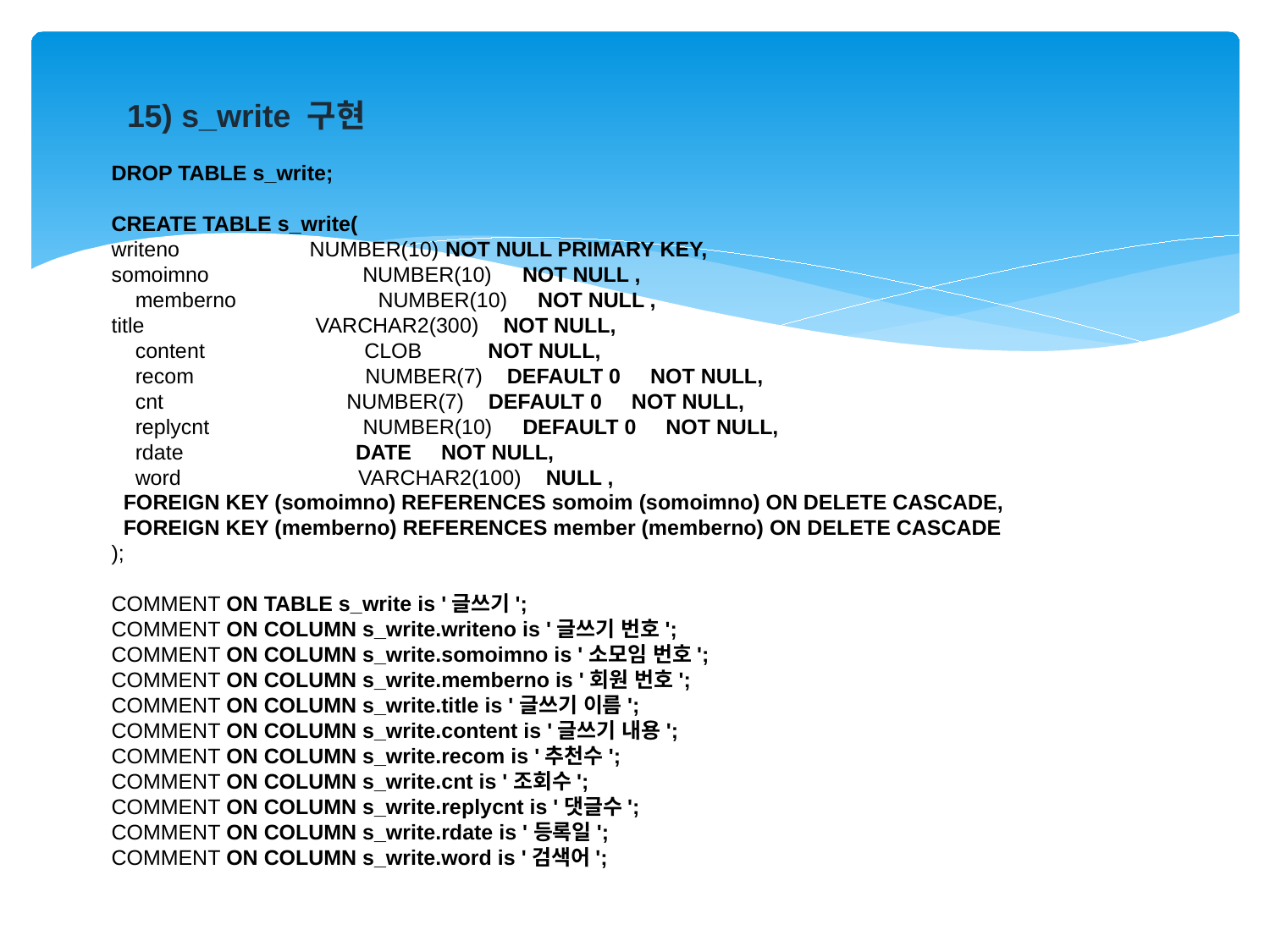

15) s_write 구현
DROP TABLE s_write;

CREATE TABLE s_write(
writeno                      NUMBER(10) NOT NULL PRIMARY KEY,
somoimno                          NUMBER(10)     NOT NULL ,
    memberno                        NUMBER(10)     NOT NULL ,
title                             VARCHAR2(300)    NOT NULL,
    content                           CLOB           NOT NULL,
    recom                             NUMBER(7)    DEFAULT 0     NOT NULL,
    cnt                               NUMBER(7)    DEFAULT 0     NOT NULL,
    replycnt                          NUMBER(10)     DEFAULT 0     NOT NULL,
    rdate                             DATE     NOT NULL,
    word                              VARCHAR2(100)    NULL ,
  FOREIGN KEY (somoimno) REFERENCES somoim (somoimno) ON DELETE CASCADE,
  FOREIGN KEY (memberno) REFERENCES member (memberno) ON DELETE CASCADE
);

COMMENT ON TABLE s_write is '글쓰기';
COMMENT ON COLUMN s_write.writeno is '글쓰기 번호';
COMMENT ON COLUMN s_write.somoimno is '소모임 번호';
COMMENT ON COLUMN s_write.memberno is '회원 번호';
COMMENT ON COLUMN s_write.title is '글쓰기 이름';
COMMENT ON COLUMN s_write.content is '글쓰기 내용';
COMMENT ON COLUMN s_write.recom is '추천수';
COMMENT ON COLUMN s_write.cnt is '조회수';
COMMENT ON COLUMN s_write.replycnt is '댓글수';
COMMENT ON COLUMN s_write.rdate is '등록일';
COMMENT ON COLUMN s_write.word is '검색어';